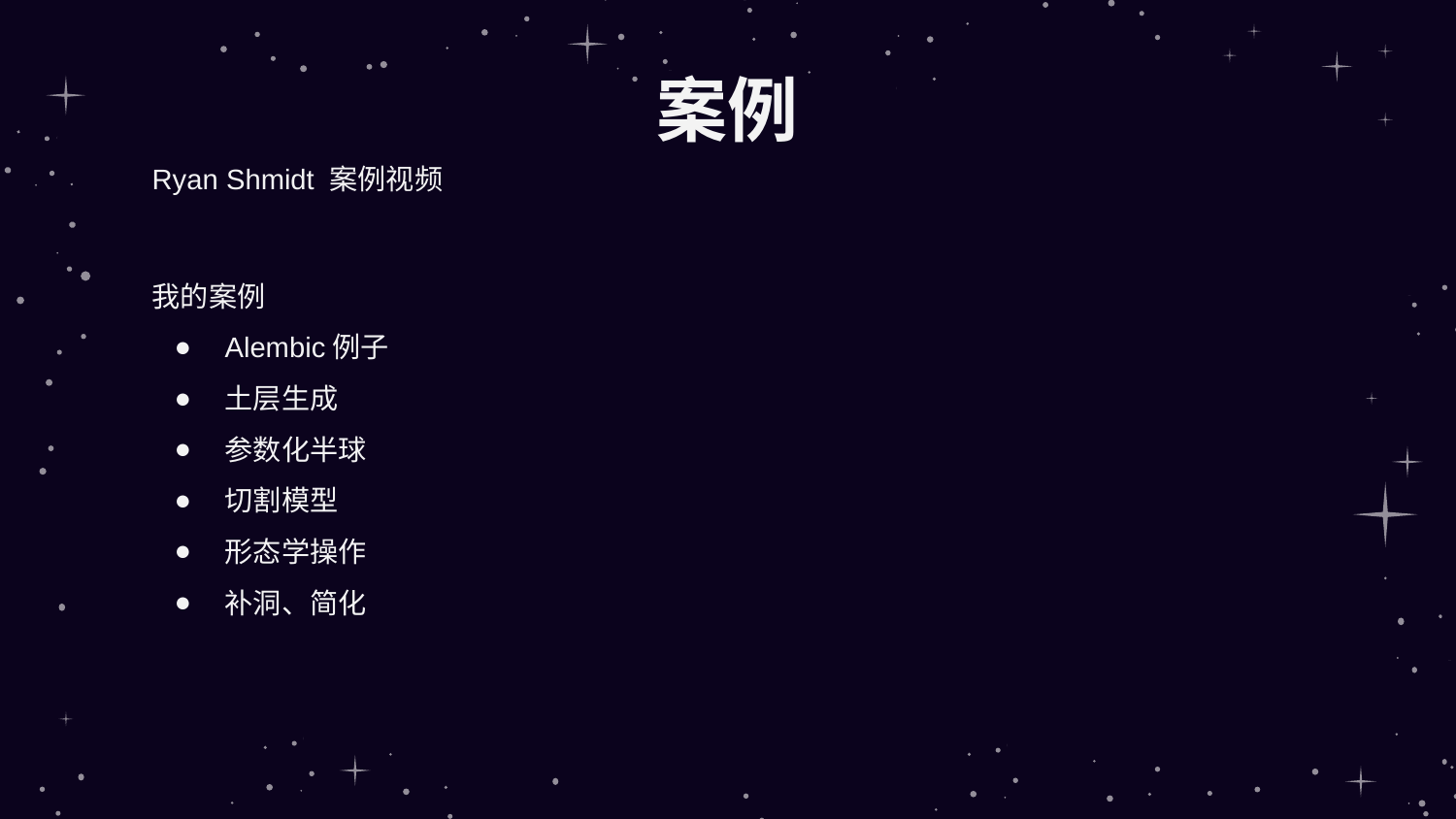

# 案例
Ryan Shmidt 案例视频

我的案例
Alembic例子
土层生成
参数化半球
切割模型
形态学操作
补洞、简化